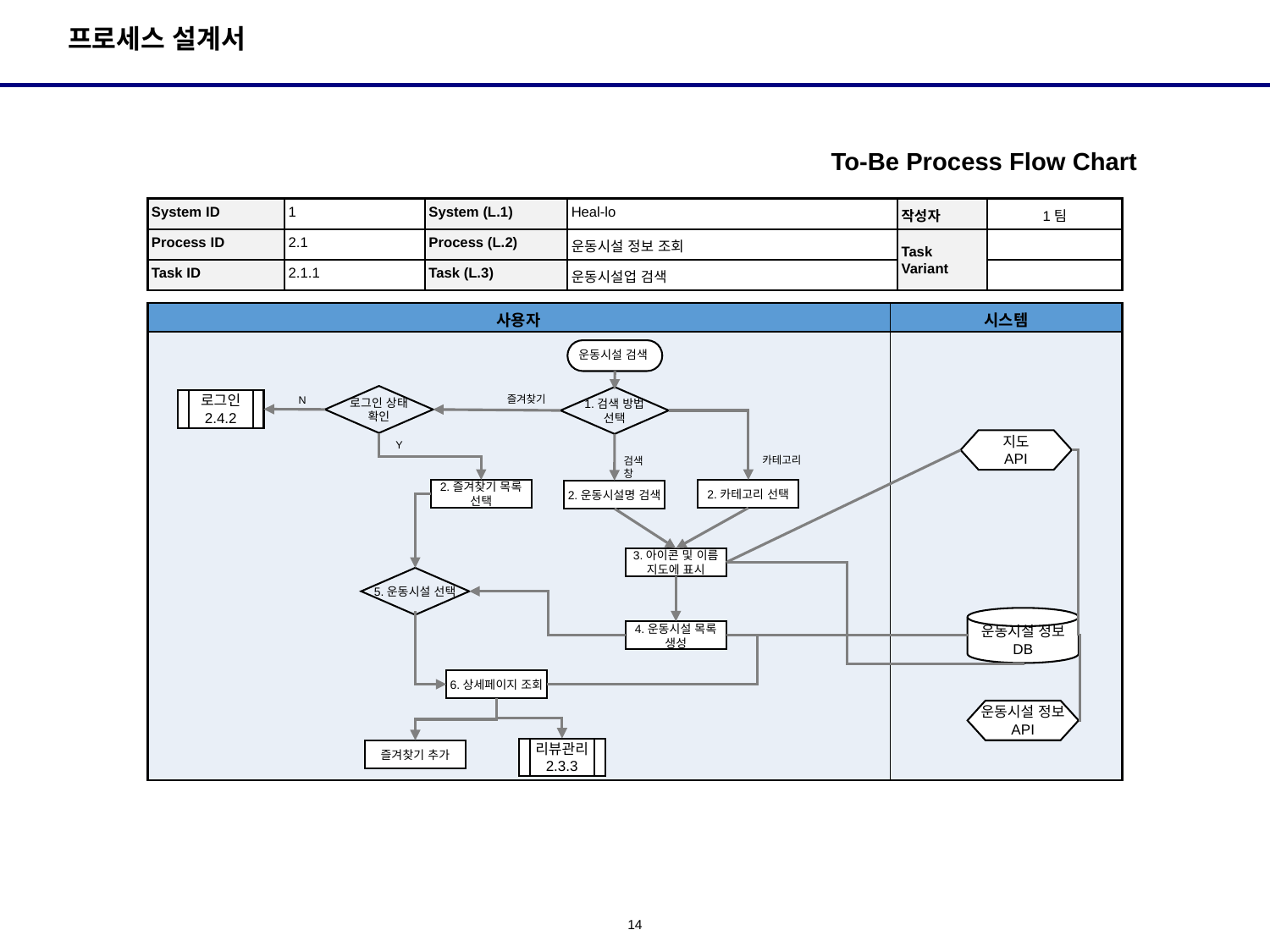

To-Be Process Flow Chart
| System ID | 1 | System (L.1) | Heal-lo | 작성자 | 1팀 |
| --- | --- | --- | --- | --- | --- |
| Process ID | 2.1 | Process (L.2) | 운동시설 정보 조회 | Task Variant |  |
| Task ID | 2.1.1 | Task (L.3) | 운동시설업 검색 |  |  |
| 사용자 | 시스템 |
| --- | --- |
|  |  |
운동시설 검색
로그인 상태
확인
즐겨찾기
1.검색 방법
선택
N
로그인
2.4.2
지도
API
Y
카테고리
검색창
2.즐겨찾기 목록 선택
2.카테고리 선택
2.운동시설명 검색
3.아이콘 및 이름 지도에 표시
5.운동시설 선택
운동시설 정보
DB
4.운동시설 목록 생성
6.상세페이지 조회
운동시설 정보
API
리뷰관리
2.3.3
즐겨찾기 추가